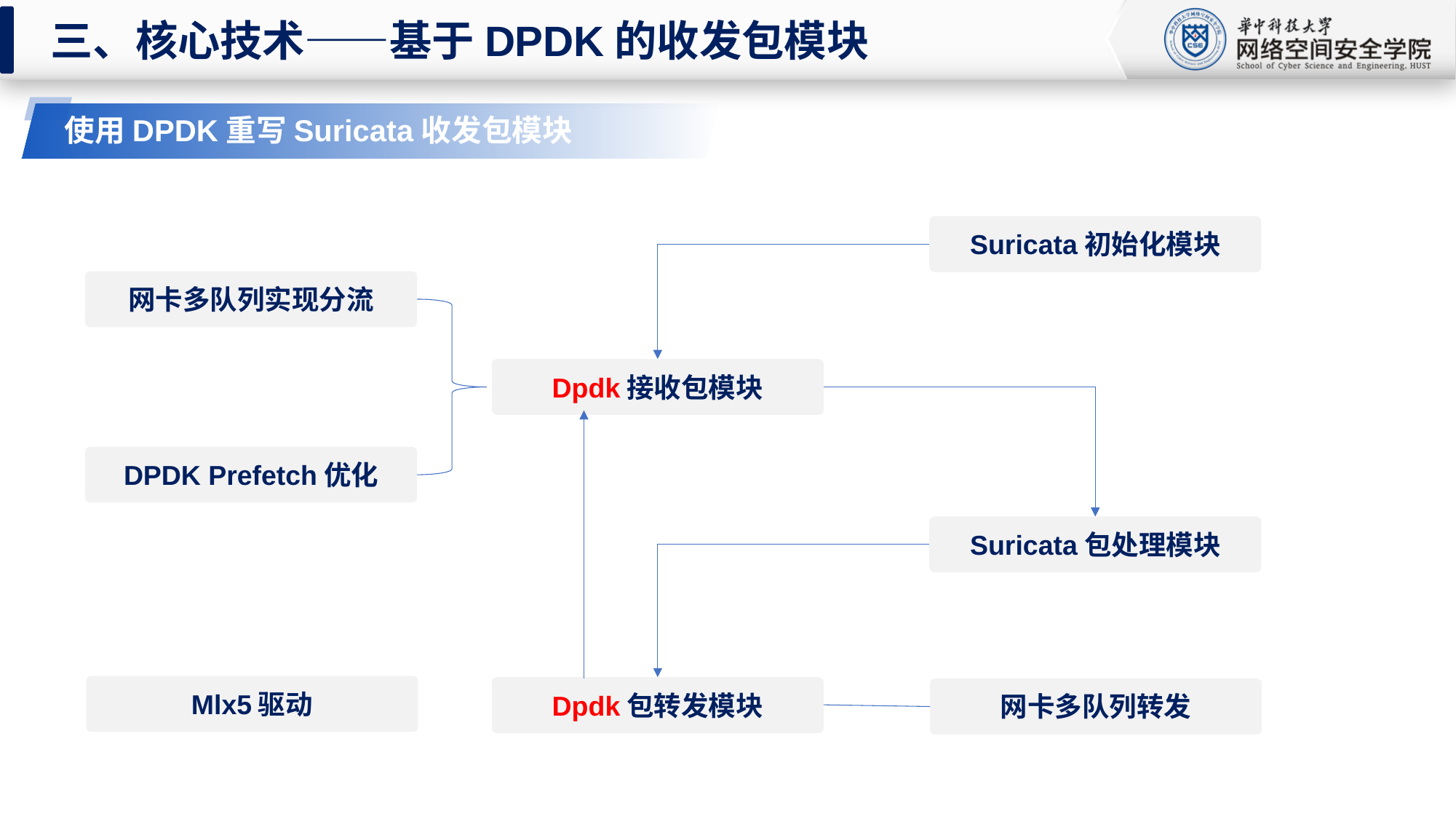

三、核心技术——基于DPDK的收发包模块

使用DPDK重写Suricata收发包模块

Suricata初始化模块

网卡多队列实现分流

Dpdk接收包模块

DPDK Prefetch优化

Suricata包处理模块

Mlx5驱动

Dpdk包转发模块

网卡多队列转发